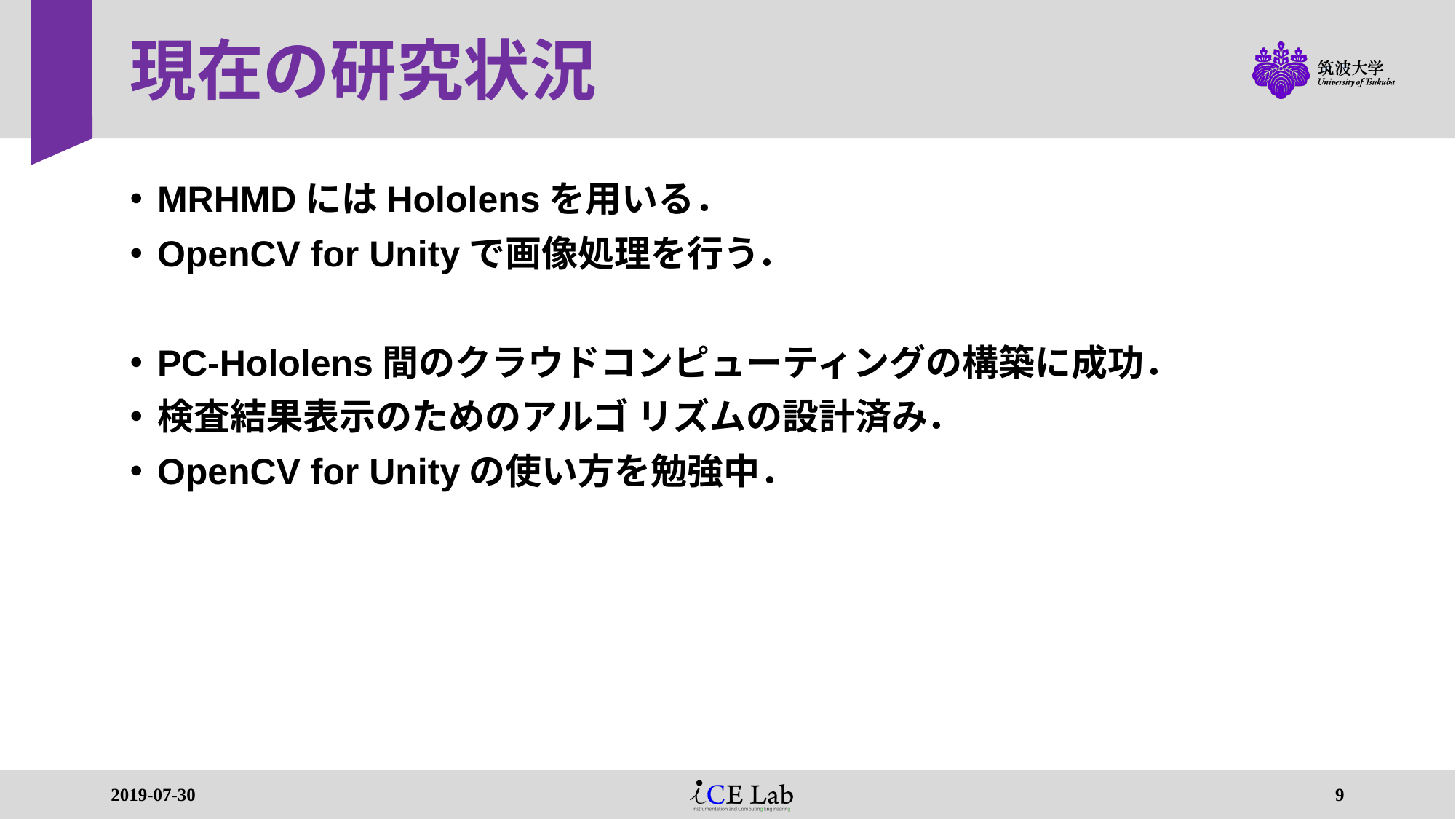

# 現在の研究状況
MRHMDにはHololensを用いる．
OpenCV for Unityで画像処理を行う．

PC-Hololens間のクラウドコンピューティングの構築に成功．
検査結果表示のためのアルゴ リズムの設計済み．
OpenCV for Unityの使い方を勉強中．
2019-07-30
9